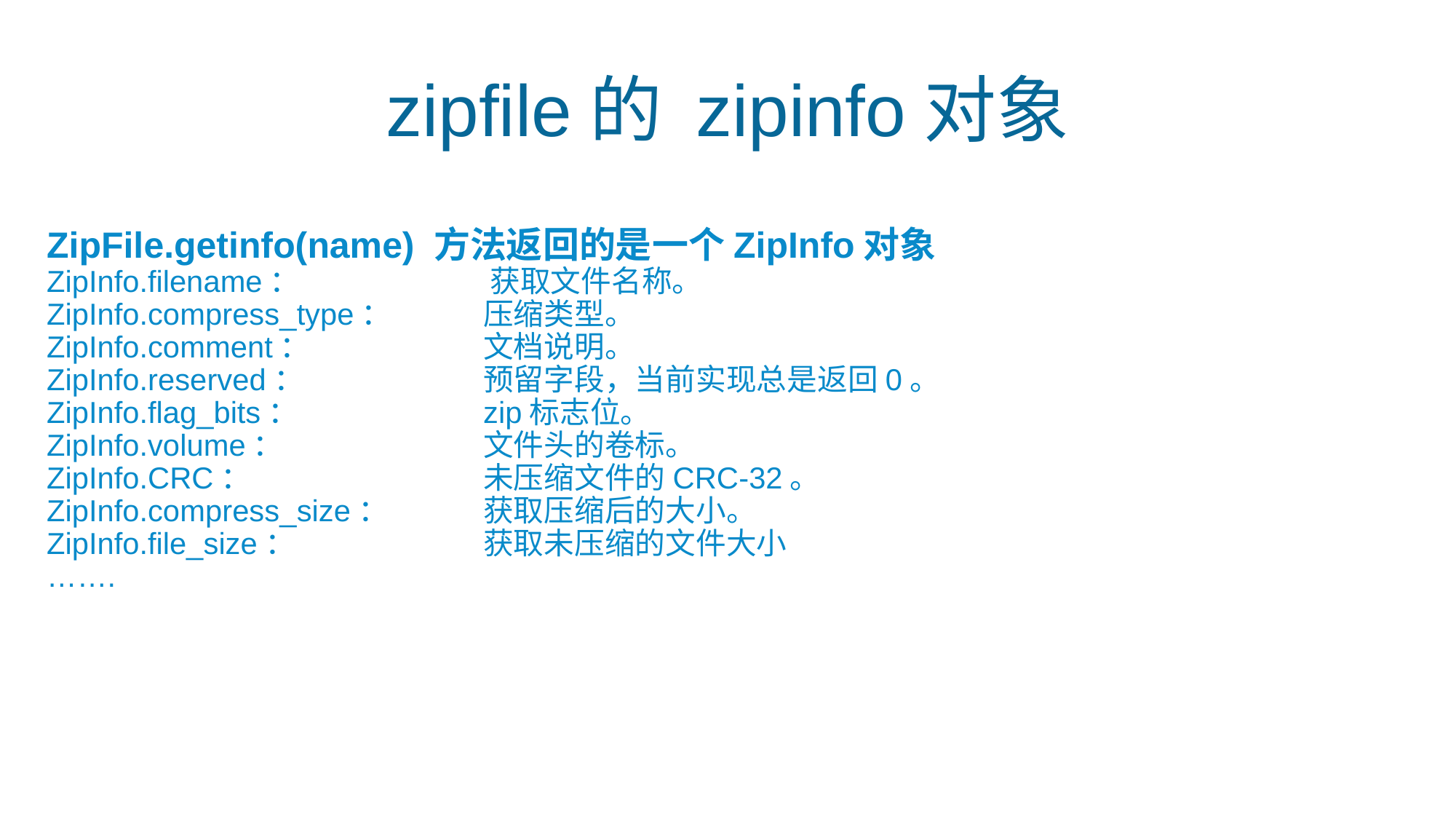

zipfile的 zipinfo对象

ZipFile.getinfo(name) 方法返回的是一个ZipInfo对象
ZipInfo.filename：		 获取文件名称。
ZipInfo.compress_type： 	压缩类型。
ZipInfo.comment： 		文档说明。
ZipInfo.reserved： 		预留字段，当前实现总是返回0。
ZipInfo.flag_bits： 		zip标志位。
ZipInfo.volume： 		文件头的卷标。
ZipInfo.CRC： 			未压缩文件的CRC-32。
ZipInfo.compress_size： 	获取压缩后的大小。
ZipInfo.file_size： 		获取未压缩的文件大小
…….